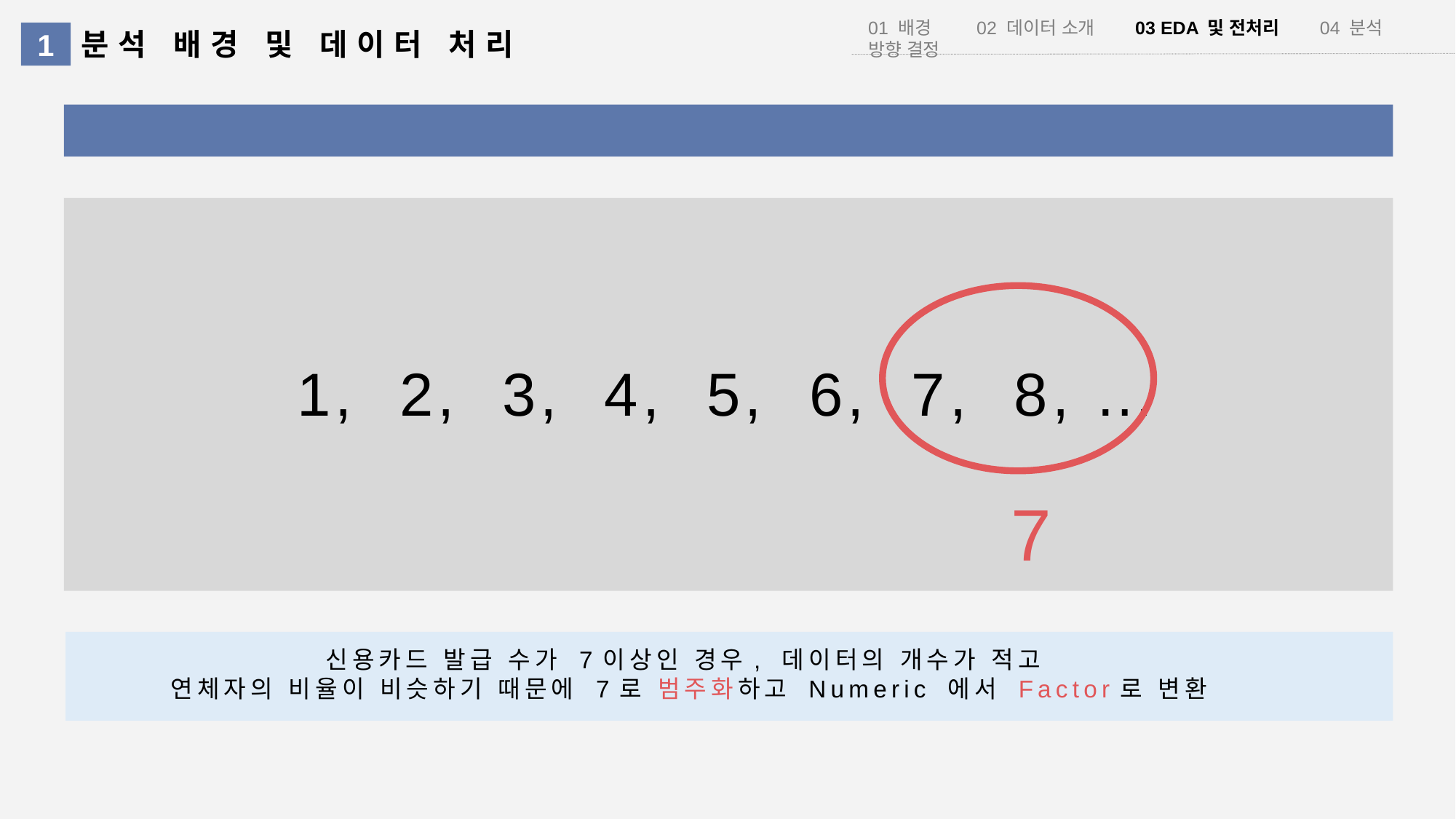

01 배경        02 데이터 소개       03 EDA 및 전처리       04 분석 방향 결정
분석 배경 및 데이터 처리
1
신용 카드 발급 수 범주화

1,  2,  3,  4,  5,  6,  7,  8, …
7

신용카드 발급 수가 7이상인 경우, 데이터의 개수가 적고
연체자의 비율이 비슷하기 때문에 7로 범주화하고 Numeric 에서 Factor로 변환